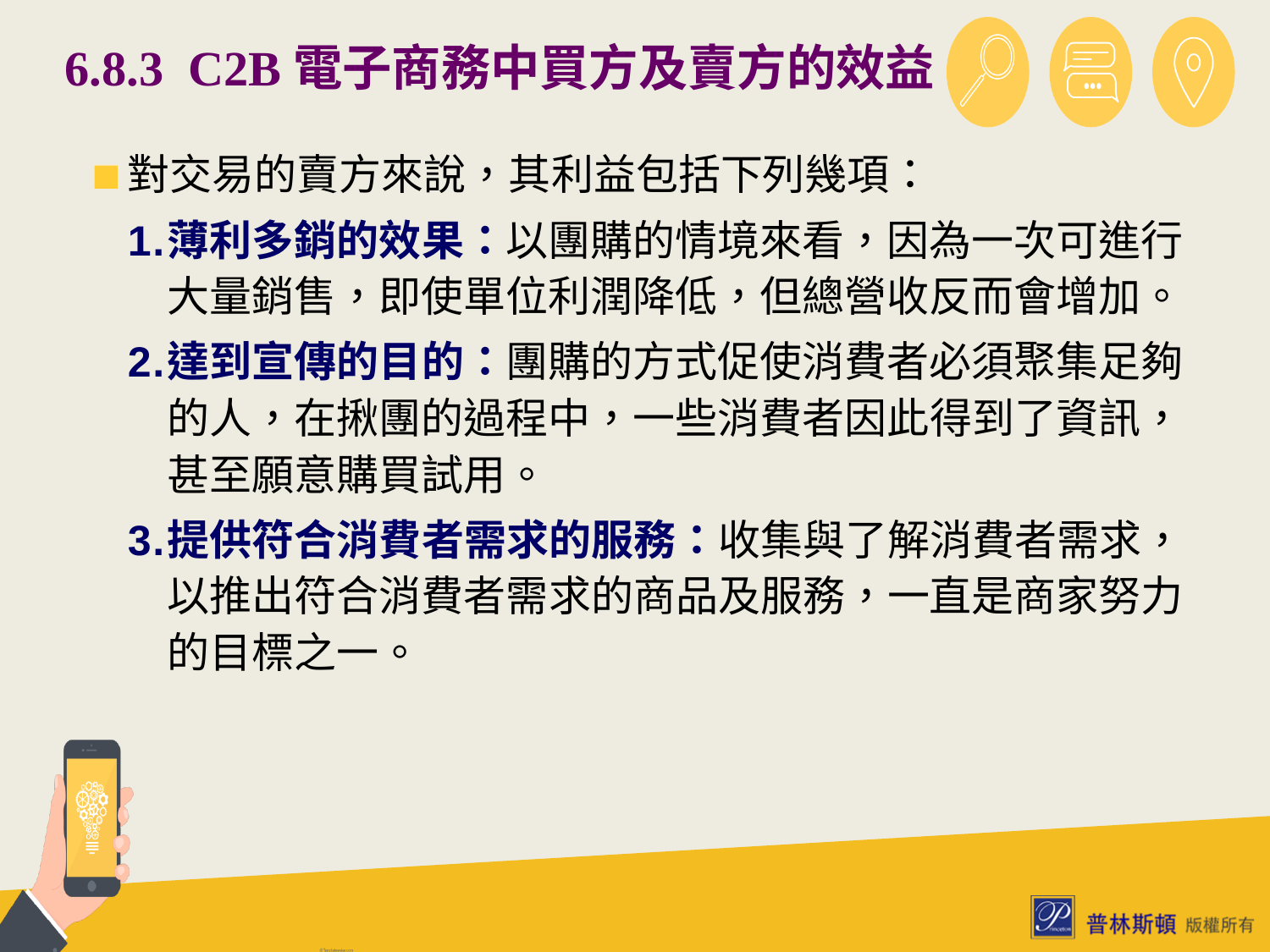

# 6.8.3  C2B電子商務中買方及賣方的效益
對交易的賣方來說，其利益包括下列幾項：
薄利多銷的效果：以團購的情境來看，因為一次可進行大量銷售，即使單位利潤降低，但總營收反而會增加。
達到宣傳的目的：團購的方式促使消費者必須聚集足夠的人，在揪團的過程中，一些消費者因此得到了資訊，甚至願意購買試用。
提供符合消費者需求的服務：收集與了解消費者需求，以推出符合消費者需求的商品及服務，一直是商家努力的目標之一。